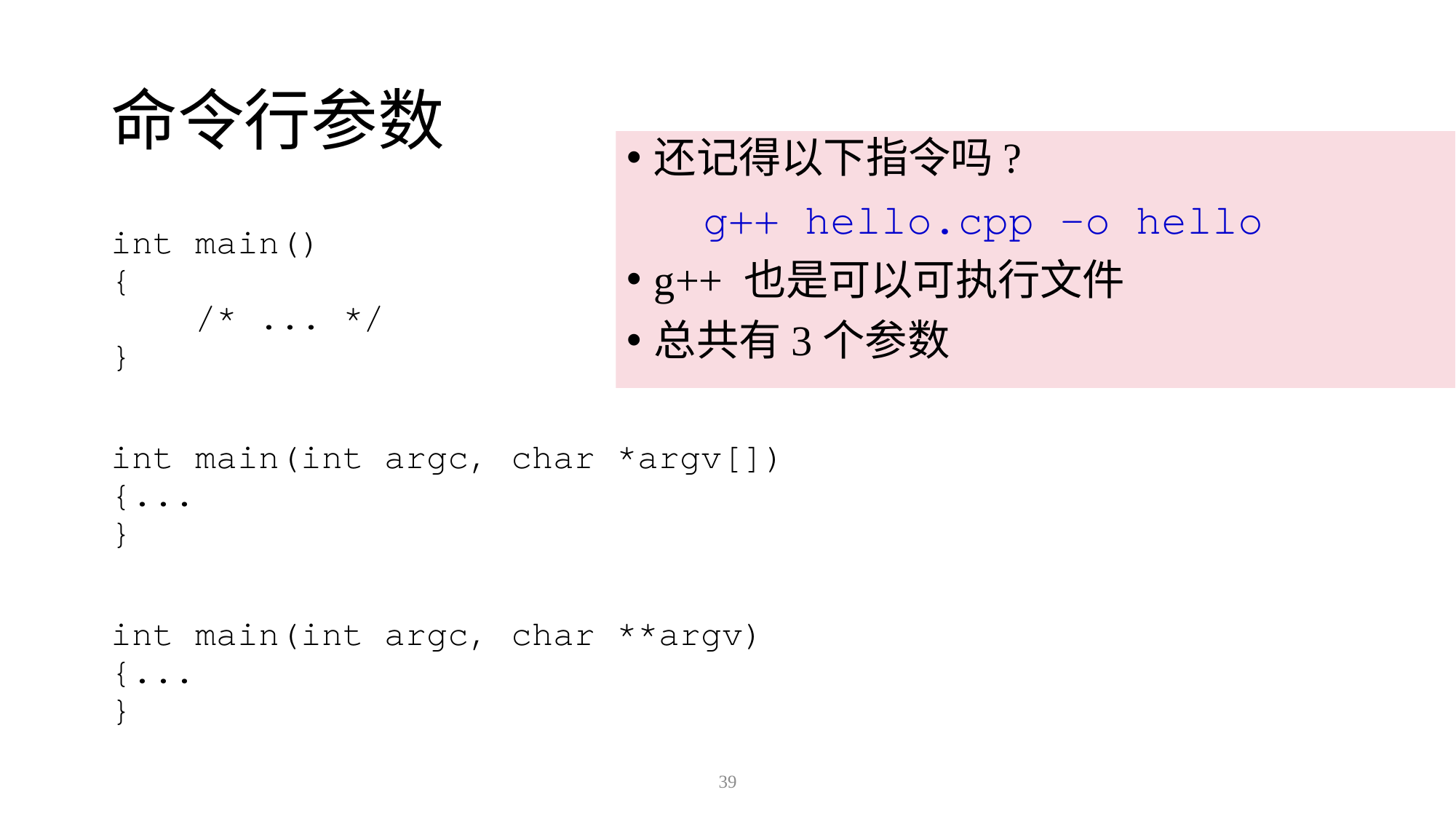

# 命令行参数
还记得以下指令吗?
   g++ hello.cpp -o hello
g++ 也是可以可执行文件
总共有3个参数
int main()
{
    /* ... */
}

int main(int argc, char *argv[])
{...
}

int main(int argc, char **argv)
{...
}

39